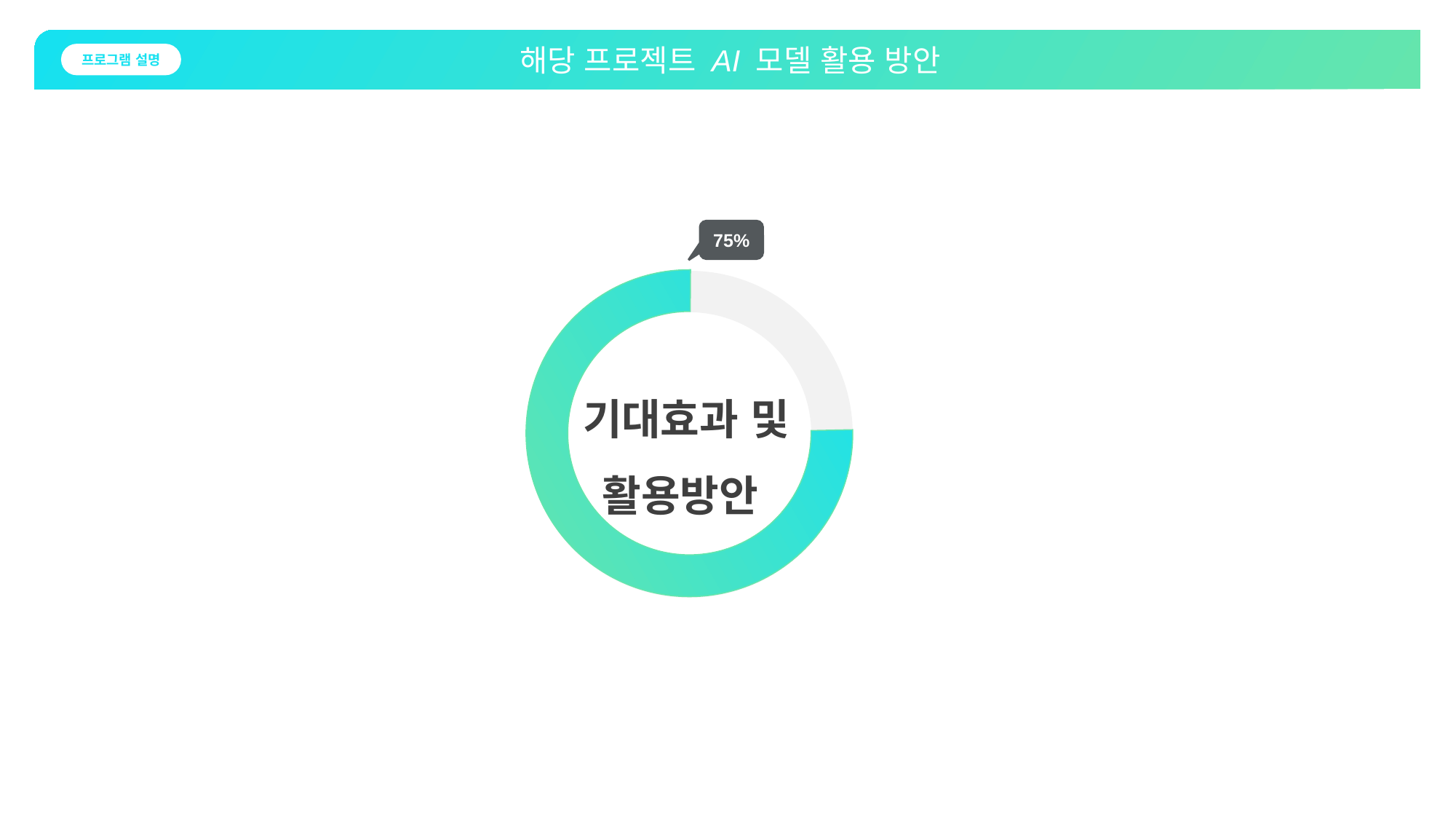

해당 프로젝트 AI 모델 활용 방안
프로그램 설명
75%

기대효과 및 활용방안